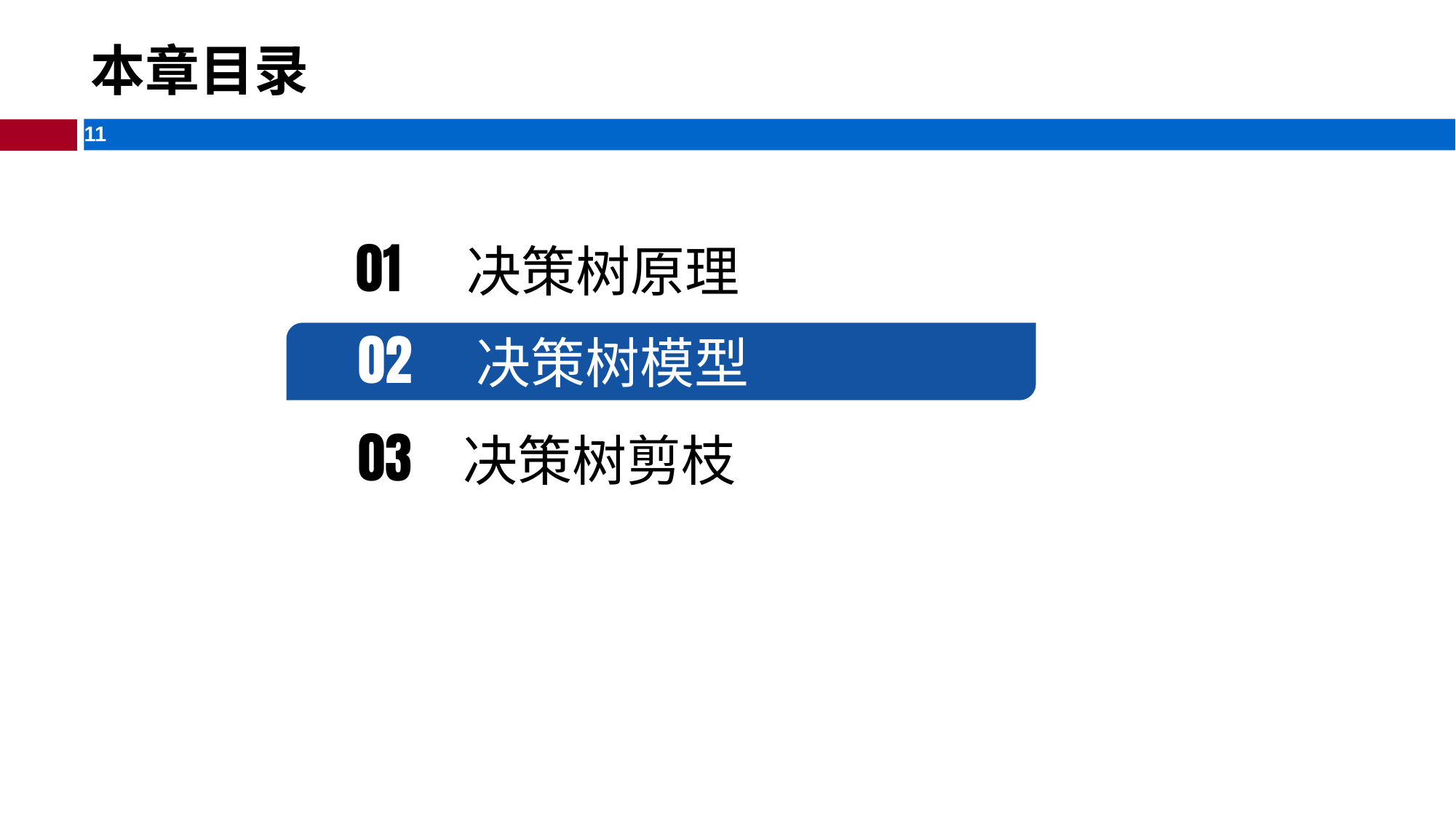

# 本章目录
01    决策树原理

02    决策树模型
03   决策树剪枝